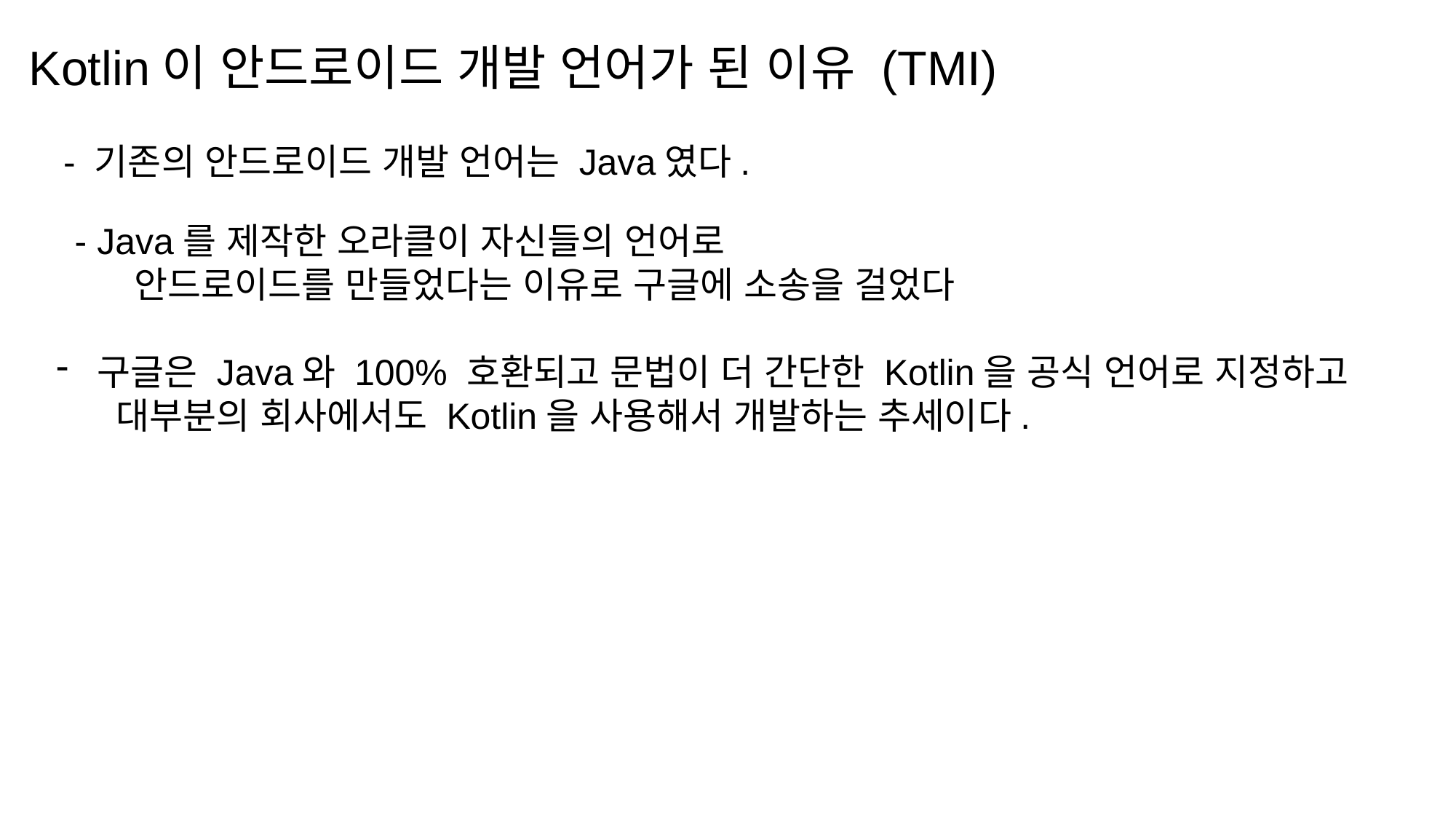

Kotlin이 안드로이드 개발 언어가 된 이유 (TMI)
나눔스퀘어OTF ExtraBold
나눔스퀘어OTF Bold
- 기존의 안드로이드 개발 언어는 Java였다.
나눔스퀘어OTF
- Java를 제작한 오라클이 자신들의 언어로
     안드로이드를 만들었다는 이유로 구글에 소송을 걸었다
나눔스퀘어 Light
구글은 Java와 100% 호환되고 문법이 더 간단한 Kotlin을 공식 언어로 지정하고
     대부분의 회사에서도 Kotlin을 사용해서 개발하는 추세이다.
나눔스퀘어 Light
나눔스퀘어OTF